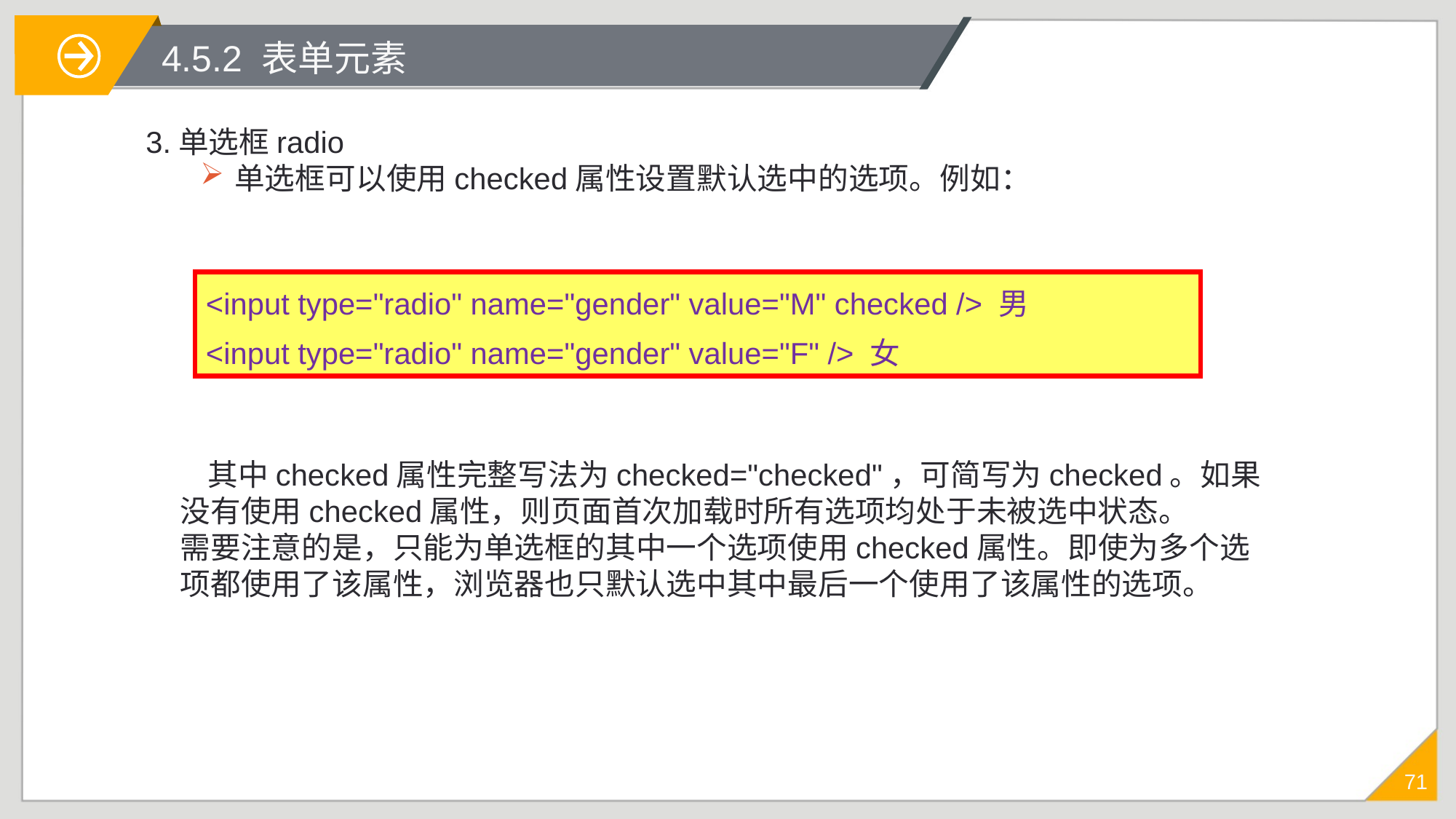

# 4.5.2 表单元素
3.单选框radio
单选框可以使用checked属性设置默认选中的选项。例如：

<input type="radio" name="gender" value="M" checked /> 男
<input type="radio" name="gender" value="F" /> 女
   其中checked属性完整写法为checked="checked"，可简写为checked。如果没有使用checked属性，则页面首次加载时所有选项均处于未被选中状态。
需要注意的是，只能为单选框的其中一个选项使用checked属性。即使为多个选项都使用了该属性，浏览器也只默认选中其中最后一个使用了该属性的选项。